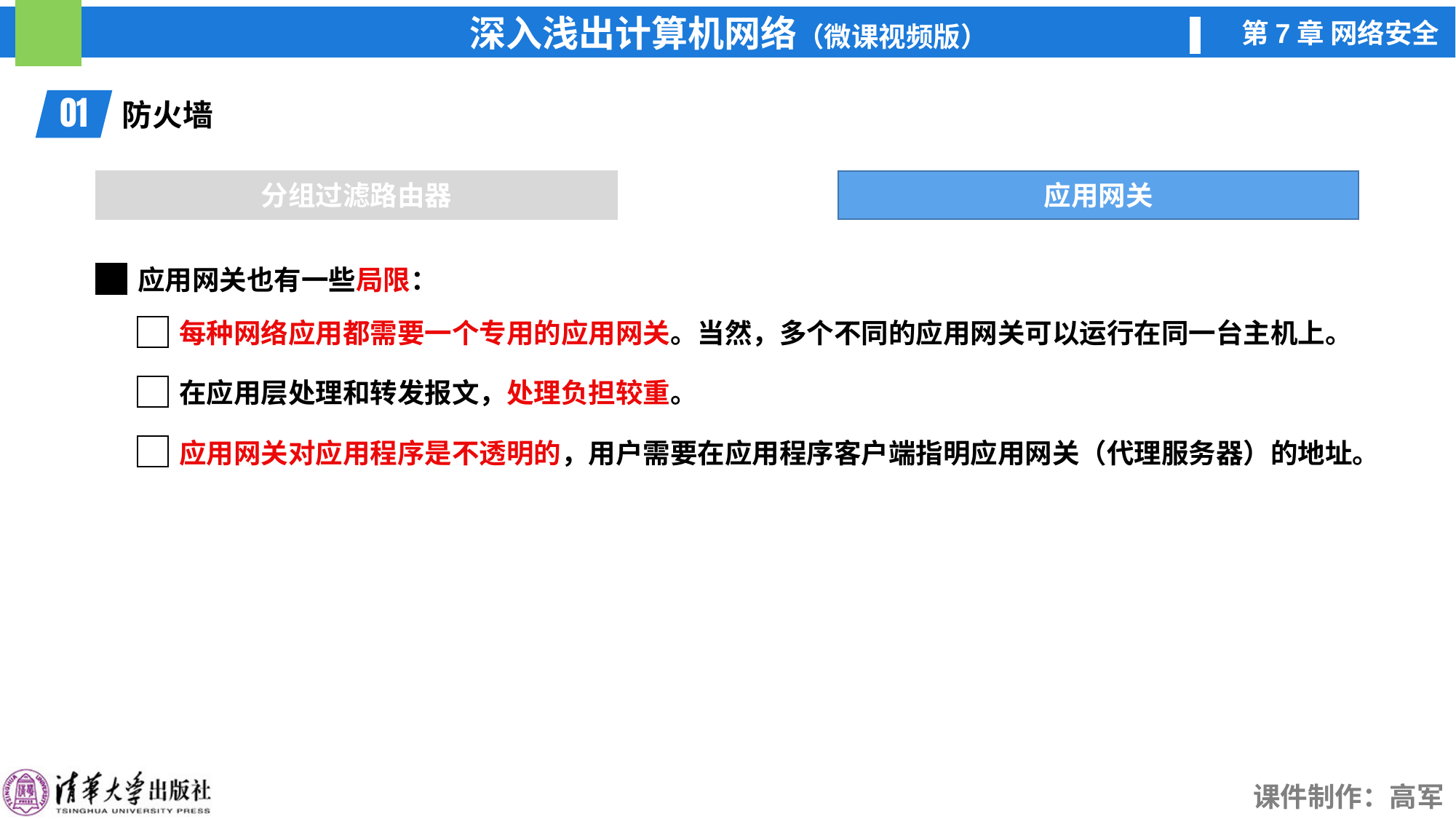

01
防火墙
分组过滤路由器
应用网关
应用网关
应用网关也有一些局限：

每种网络应用都需要一个专用的应用网关。当然，多个不同的应用网关可以运行在同一台主机上。

在应用层处理和转发报文，处理负担较重。

应用网关对应用程序是不透明的，用户需要在应用程序客户端指明应用网关（代理服务器）的地址。